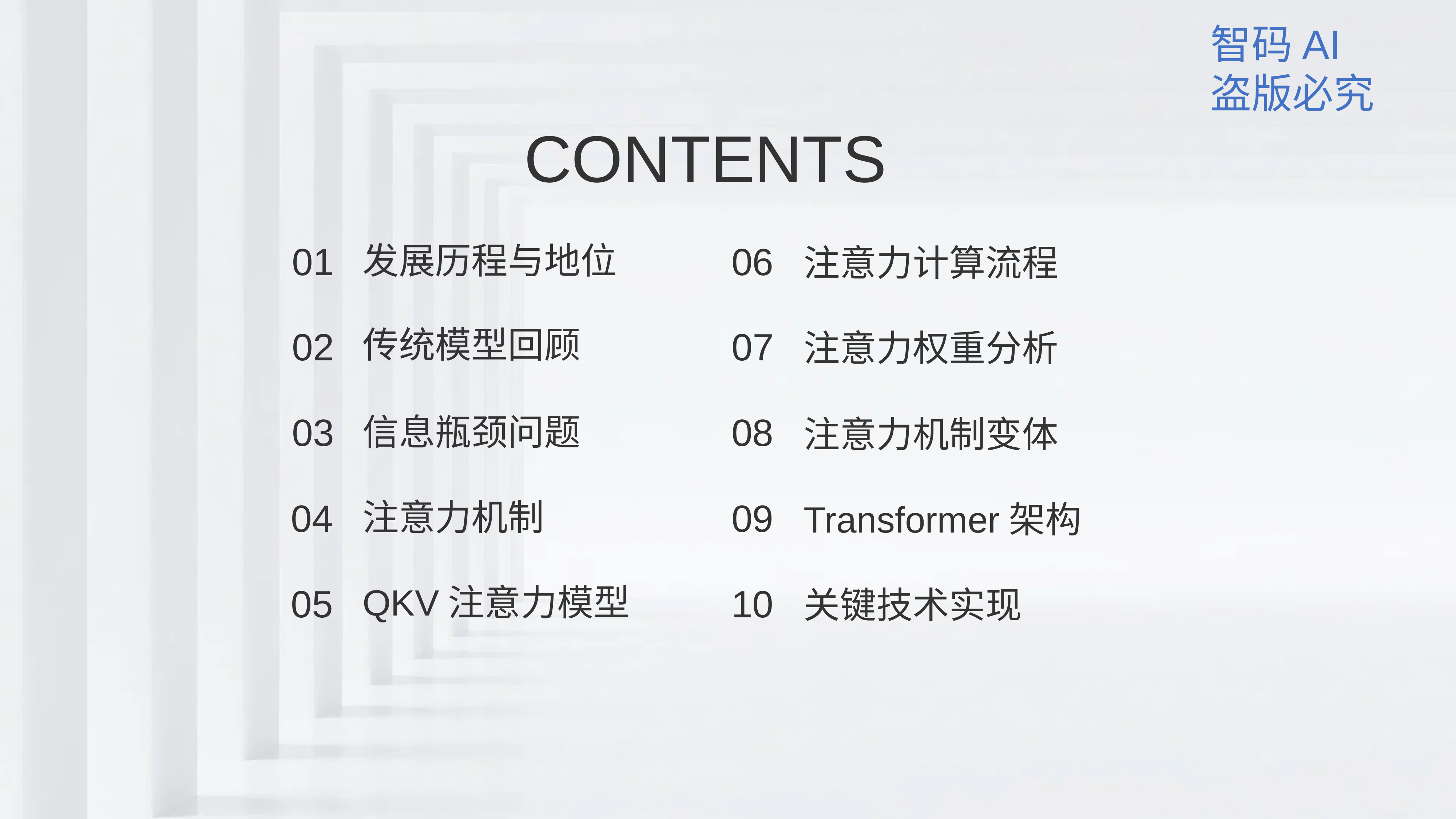

智码AI
盗版必究
CONTENTS
01
发展历程与地位
06
注意力计算流程
传统模型回顾
02
07
注意力权重分析
03
08
信息瓶颈问题
注意力机制变体
04
注意力机制
09
Transformer架构
QKV注意力模型
05
10
关键技术实现